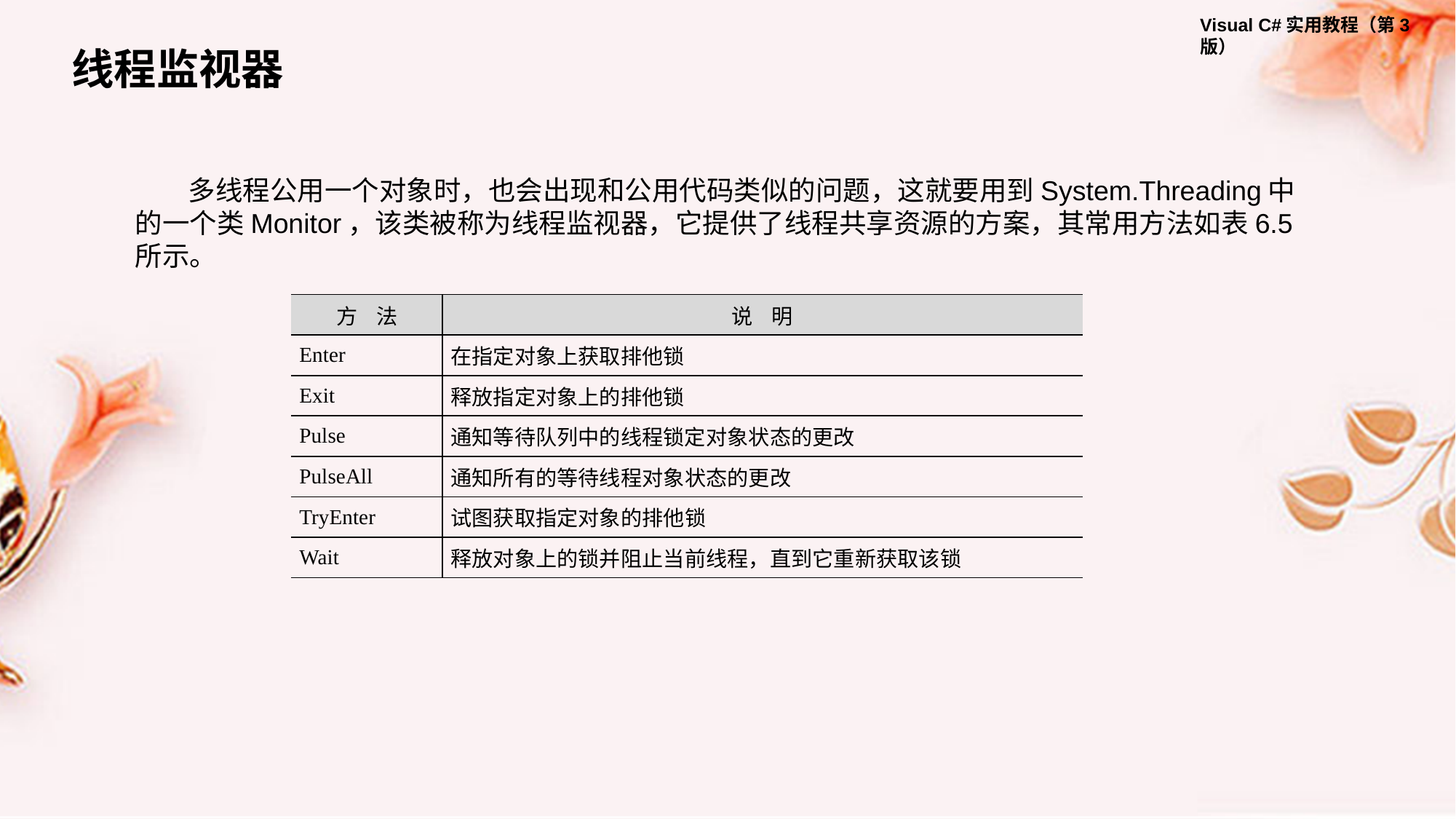

线程监视器
多线程公用一个对象时，也会出现和公用代码类似的问题，这就要用到System.Threading中的一个类Monitor，该类被称为线程监视器，它提供了线程共享资源的方案，其常用方法如表6.5所示。
| 方 法 | 说 明 |
| --- | --- |
| Enter | 在指定对象上获取排他锁 |
| Exit | 释放指定对象上的排他锁 |
| Pulse | 通知等待队列中的线程锁定对象状态的更改 |
| PulseAll | 通知所有的等待线程对象状态的更改 |
| TryEnter | 试图获取指定对象的排他锁 |
| Wait | 释放对象上的锁并阻止当前线程，直到它重新获取该锁 |